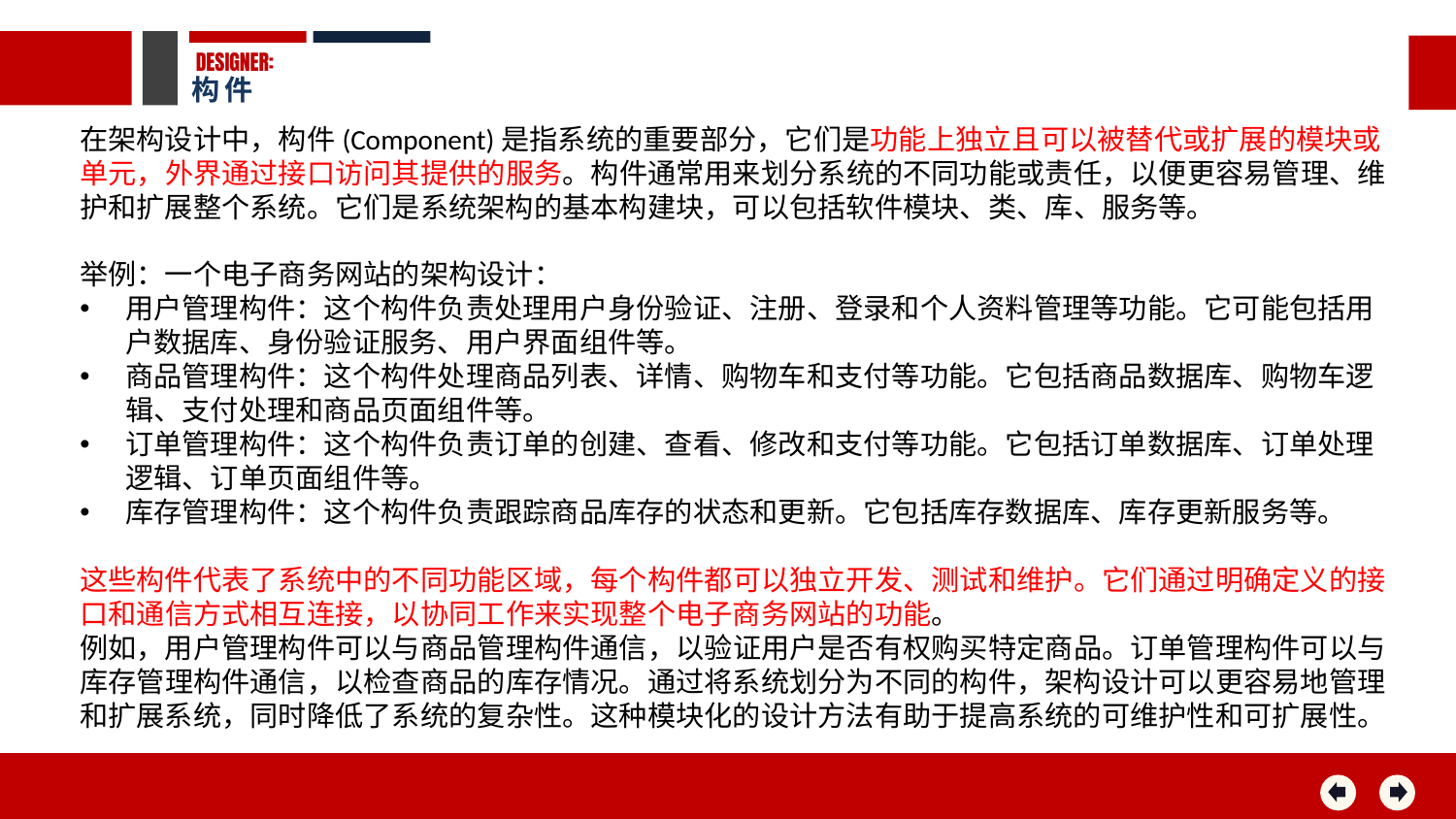

DESIGNER:
构件
在架构设计中，构件(Component)是指系统的重要部分，它们是功能上独立且可以被替代或扩展的模块或单元，外界通过接口访问其提供的服务。构件通常用来划分系统的不同功能或责任，以便更容易管理、维护和扩展整个系统。它们是系统架构的基本构建块，可以包括软件模块、类、库、服务等。

举例：一个电子商务网站的架构设计：
用户管理构件：这个构件负责处理用户身份验证、注册、登录和个人资料管理等功能。它可能包括用户数据库、身份验证服务、用户界面组件等。
商品管理构件：这个构件处理商品列表、详情、购物车和支付等功能。它包括商品数据库、购物车逻辑、支付处理和商品页面组件等。
订单管理构件：这个构件负责订单的创建、查看、修改和支付等功能。它包括订单数据库、订单处理逻辑、订单页面组件等。
库存管理构件：这个构件负责跟踪商品库存的状态和更新。它包括库存数据库、库存更新服务等。

这些构件代表了系统中的不同功能区域，每个构件都可以独立开发、测试和维护。它们通过明确定义的接口和通信方式相互连接，以协同工作来实现整个电子商务网站的功能。
例如，用户管理构件可以与商品管理构件通信，以验证用户是否有权购买特定商品。订单管理构件可以与库存管理构件通信，以检查商品的库存情况。通过将系统划分为不同的构件，架构设计可以更容易地管理和扩展系统，同时降低了系统的复杂性。这种模块化的设计方法有助于提高系统的可维护性和可扩展性。